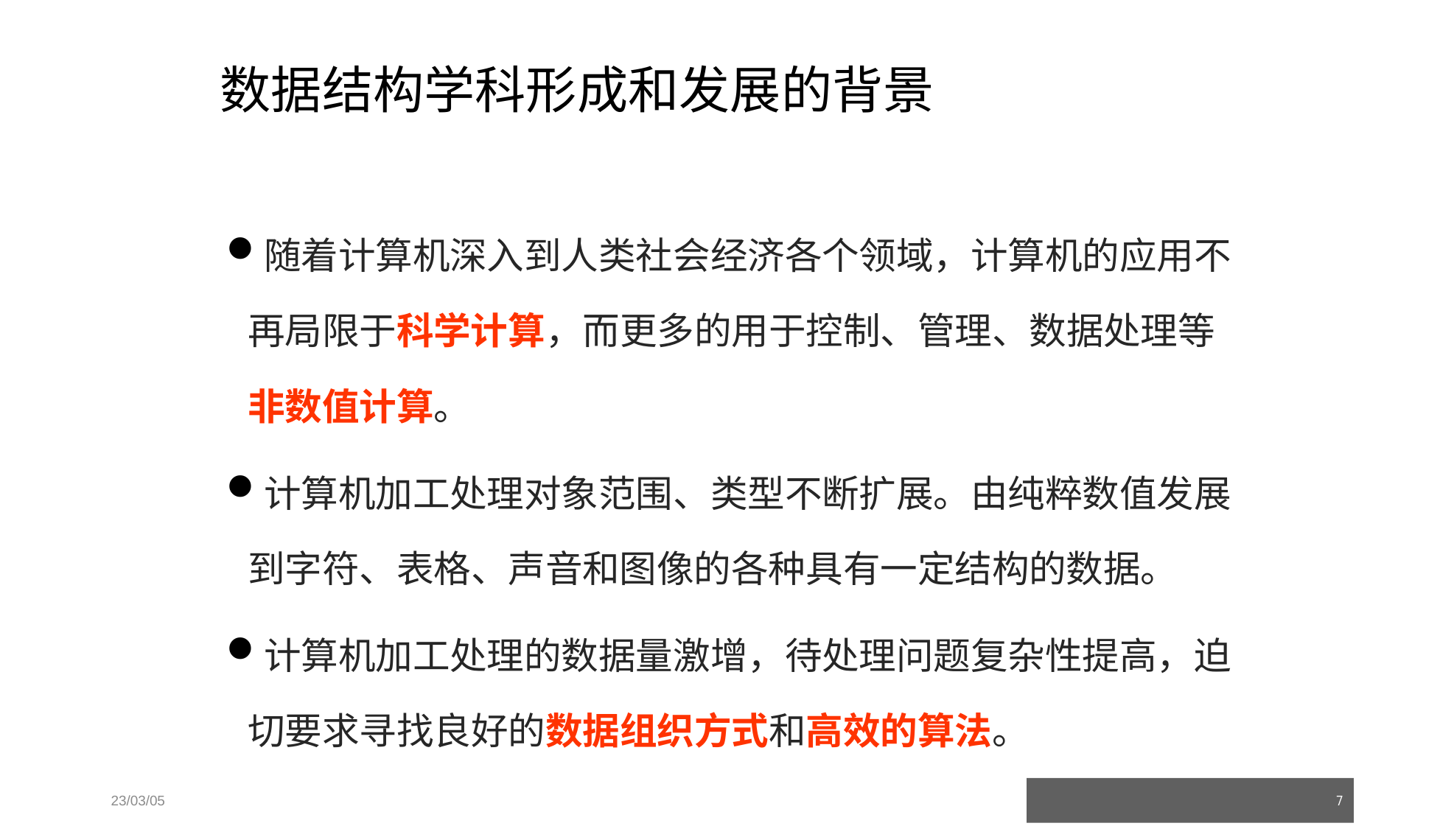

# 数据结构学科形成和发展的背景
随着计算机深入到人类社会经济各个领域，计算机的应用不再局限于科学计算，而更多的用于控制、管理、数据处理等非数值计算。
计算机加工处理对象范围、类型不断扩展。由纯粹数值发展到字符、表格、声音和图像的各种具有一定结构的数据。
计算机加工处理的数据量激增，待处理问题复杂性提高，迫切要求寻找良好的数据组织方式和高效的算法。
23/03/05
7